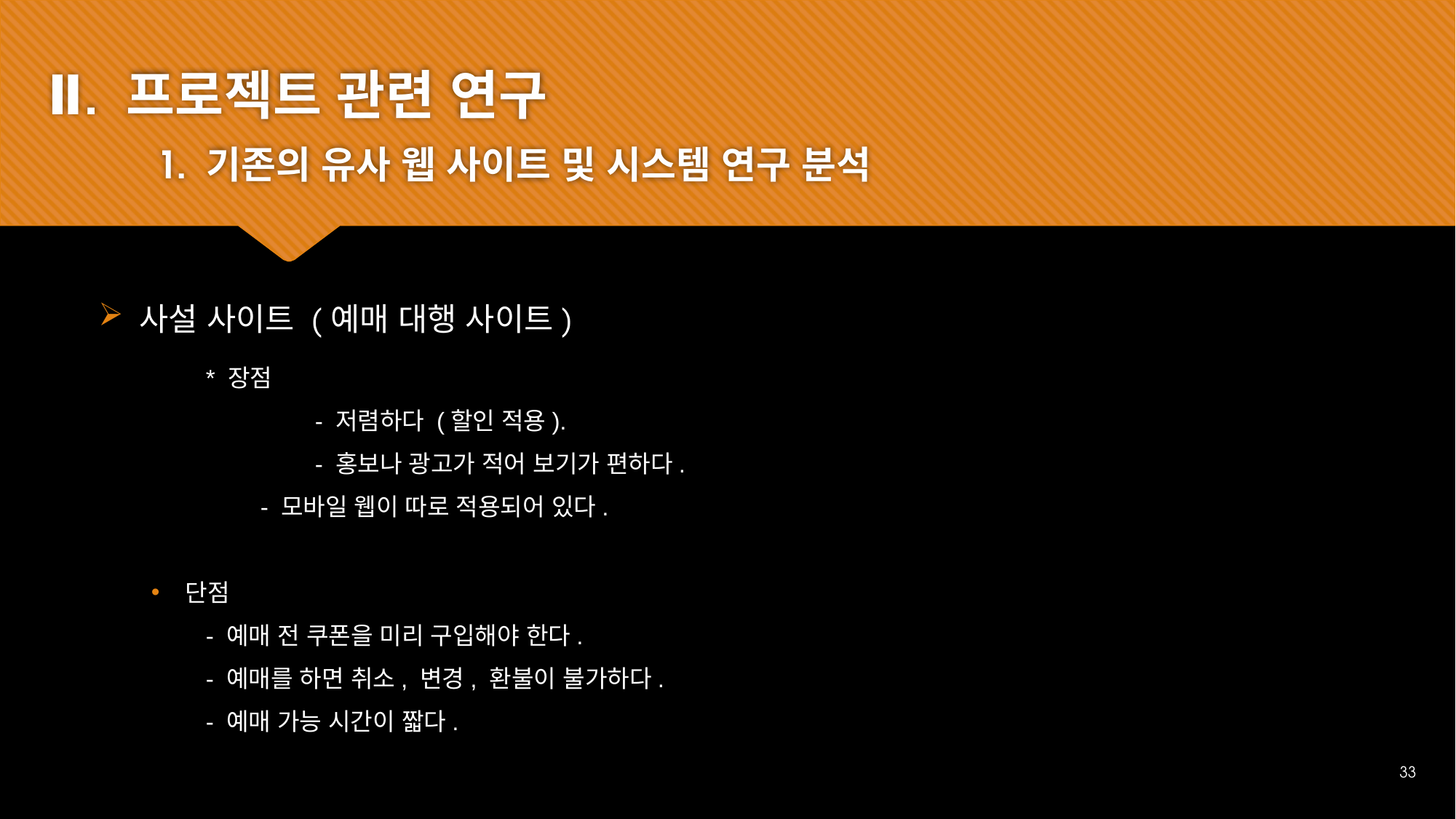

사설 사이트 (예매 대행 사이트)
Ⅱ. 프로젝트 관련 연구
	1. 기존의 유사 웹 사이트 및 시스템 연구 분석
	* 장점
		- 저렴하다 (할인 적용).
		- 홍보나 광고가 적어 보기가 편하다.
	- 모바일 웹이 따로 적용되어 있다.

단점
- 예매 전 쿠폰을 미리 구입해야 한다.
- 예매를 하면 취소, 변경, 환불이 불가하다.
- 예매 가능 시간이 짧다.
33